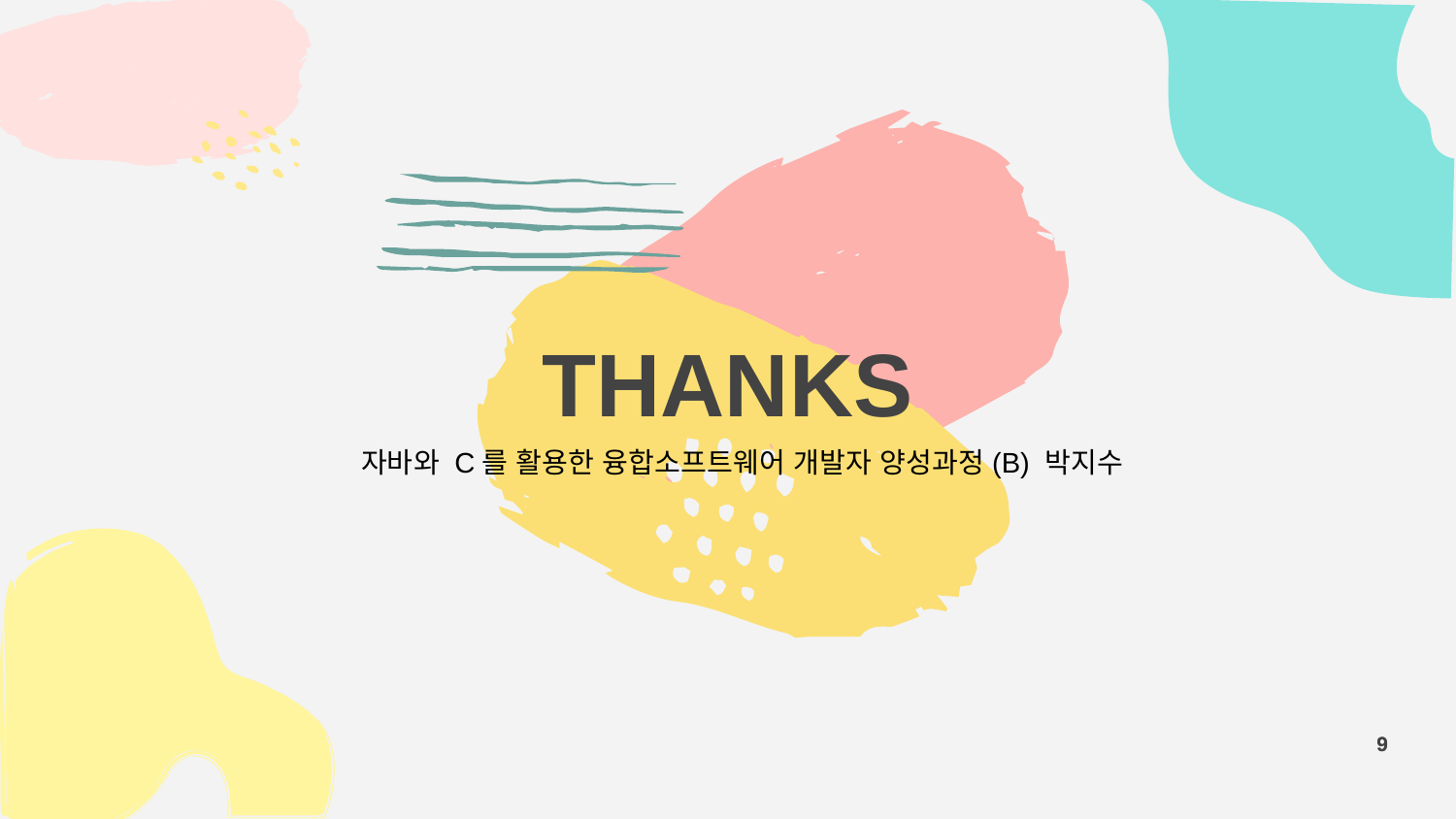

# THANKS

자바와 C를 활용한 융합소프트웨어 개발자 양성과정(B) 박지수
9
9